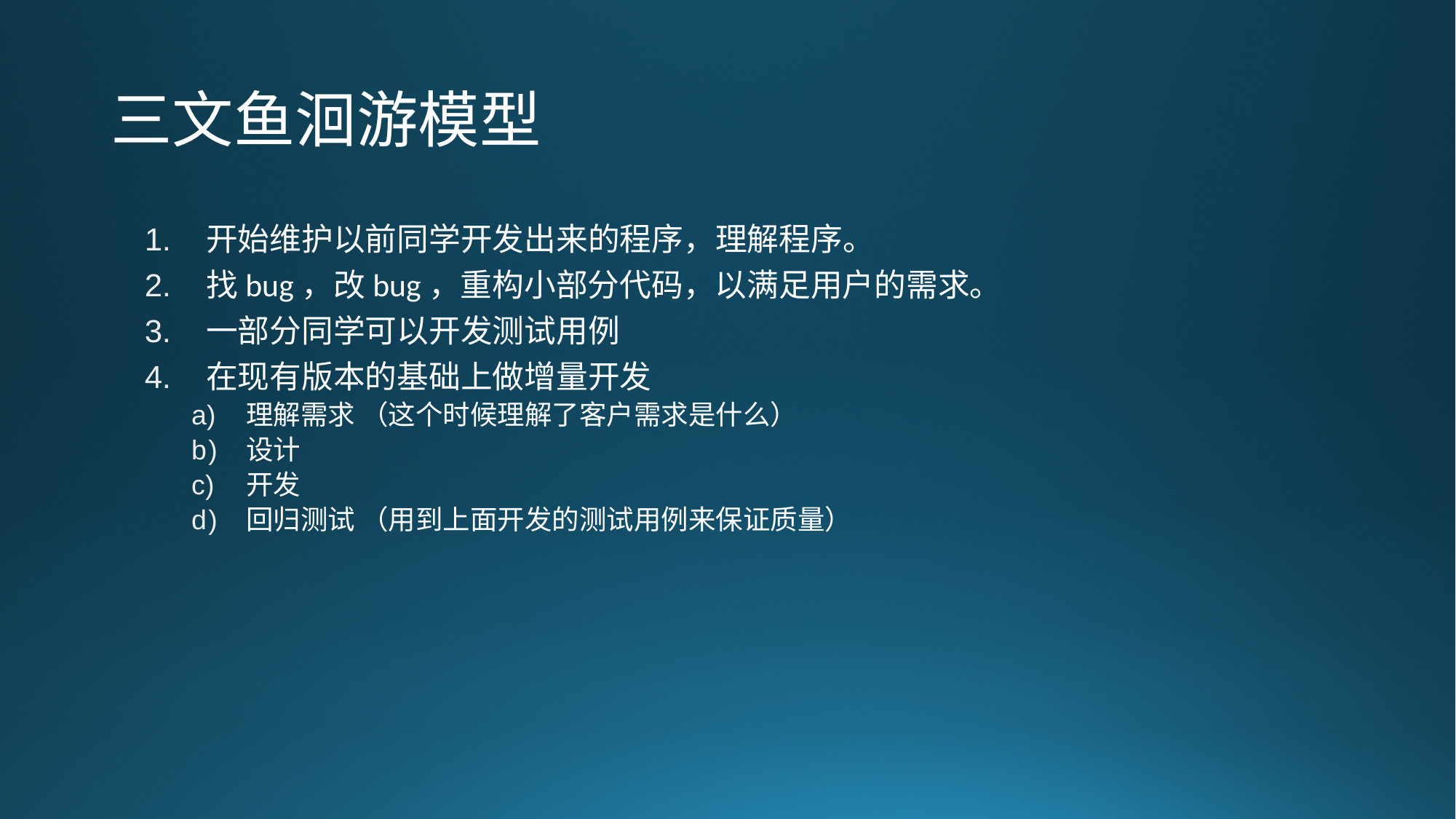

# 三文鱼洄游模型
开始维护以前同学开发出来的程序，理解程序。
找bug，改bug，重构小部分代码，以满足用户的需求。
一部分同学可以开发测试用例
在现有版本的基础上做增量开发
理解需求 （这个时候理解了客户需求是什么）
设计
开发
回归测试 （用到上面开发的测试用例来保证质量）